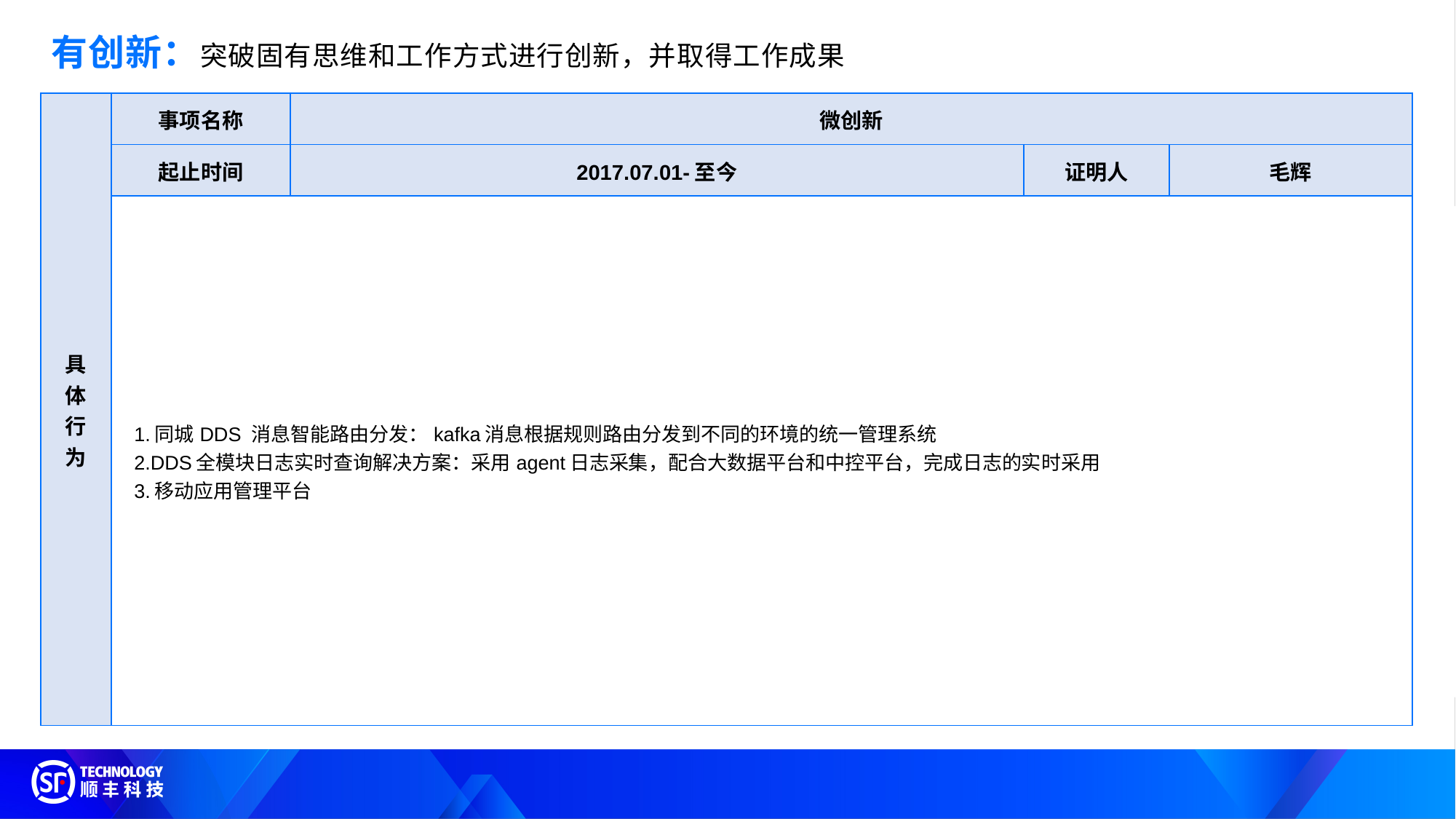

有创新：突破固有思维和工作方式进行创新，并取得工作成果
| 具 体 行 为 | 事项名称 | 微创新 |  |  |
| --- | --- | --- | --- | --- |
|  | 起止时间 | 2017.07.01-至今 | 证明人 | 毛辉 |
|  | 1.同城DDS 消息智能路由分发：kafka消息根据规则路由分发到不同的环境的统一管理系统 2.DDS全模块日志实时查询解决方案：采用agent日志采集，配合大数据平台和中控平台，完成日志的实时采用 3.移动应用管理平台 |  |  |  |